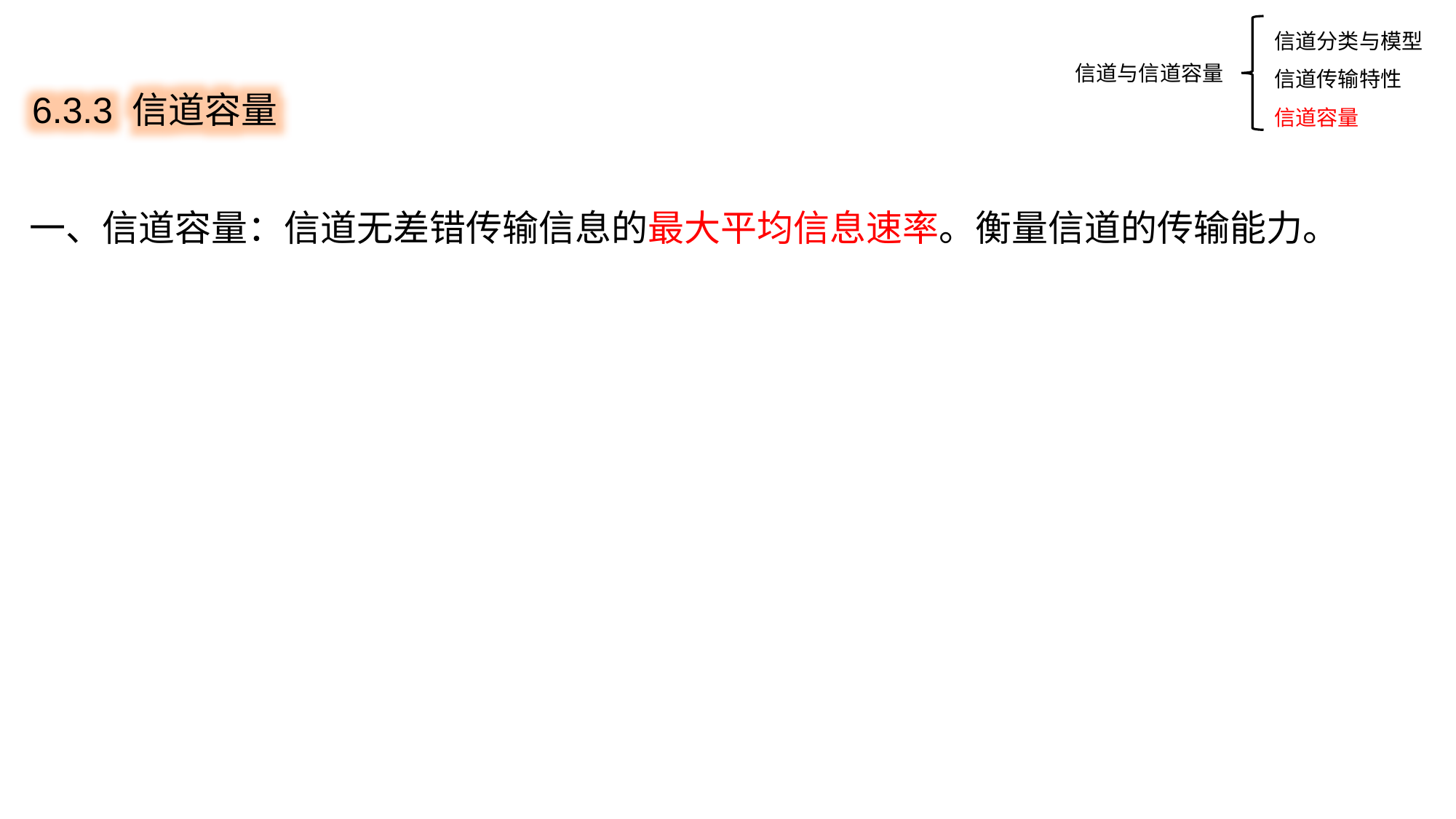

信道分类与模型
信道传输特性
信道容量

6.3.3 信道容量
信道与信道容量
一、信道容量：信道无差错传输信息的最大平均信息速率。衡量信道的传输能力。